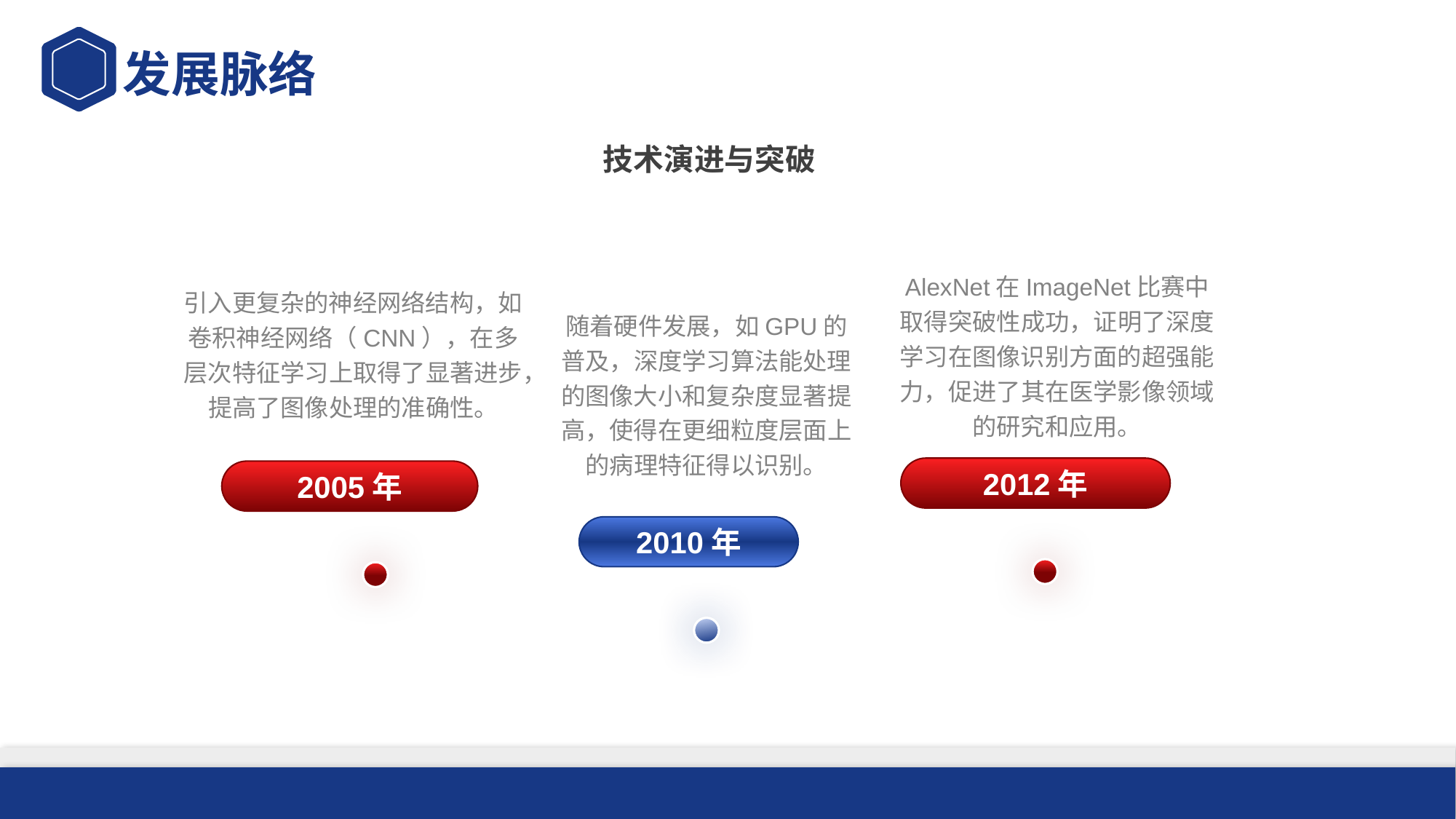

发展脉络
技术演进与突破
AlexNet在ImageNet比赛中取得突破性成功，证明了深度学习在图像识别方面的超强能力，促进了其在医学影像领域的研究和应用。
引入更复杂的神经网络结构，如卷积神经网络（CNN），在多层次特征学习上取得了显著进步，提高了图像处理的准确性。
随着硬件发展，如GPU的普及，深度学习算法能处理的图像大小和复杂度显著提高，使得在更细粒度层面上的病理特征得以识别。

2012年
2005年
2010年